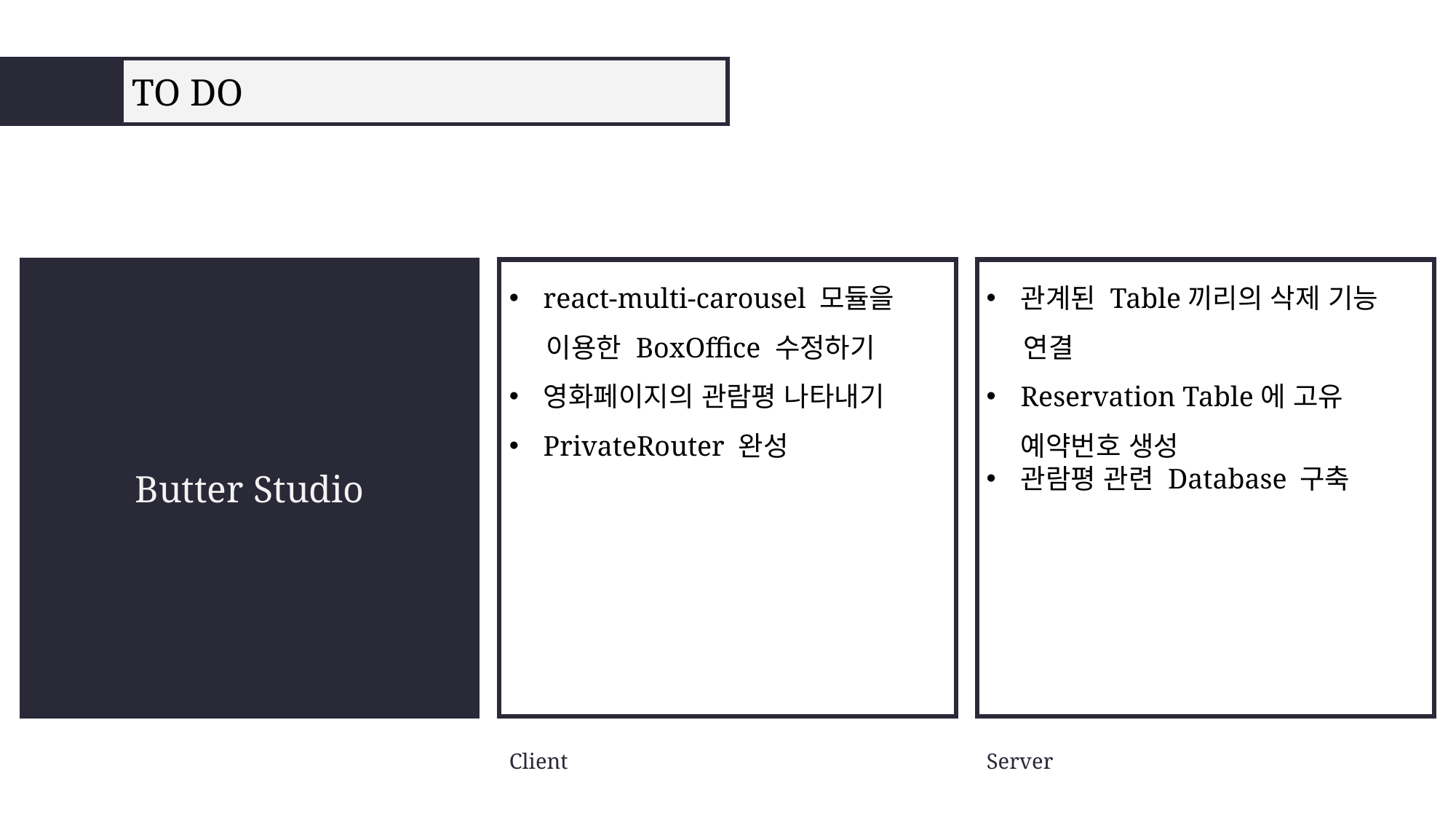

TO DO
Butter Studio
react-multi-carousel 모듈을
    이용한 BoxOffice 수정하기
영화페이지의 관람평 나타내기
PrivateRouter 완성

관계된 Table끼리의 삭제 기능
    연결
Reservation Table에 고유 예약번호 생성
관람평 관련 Database 구축

Client
Server